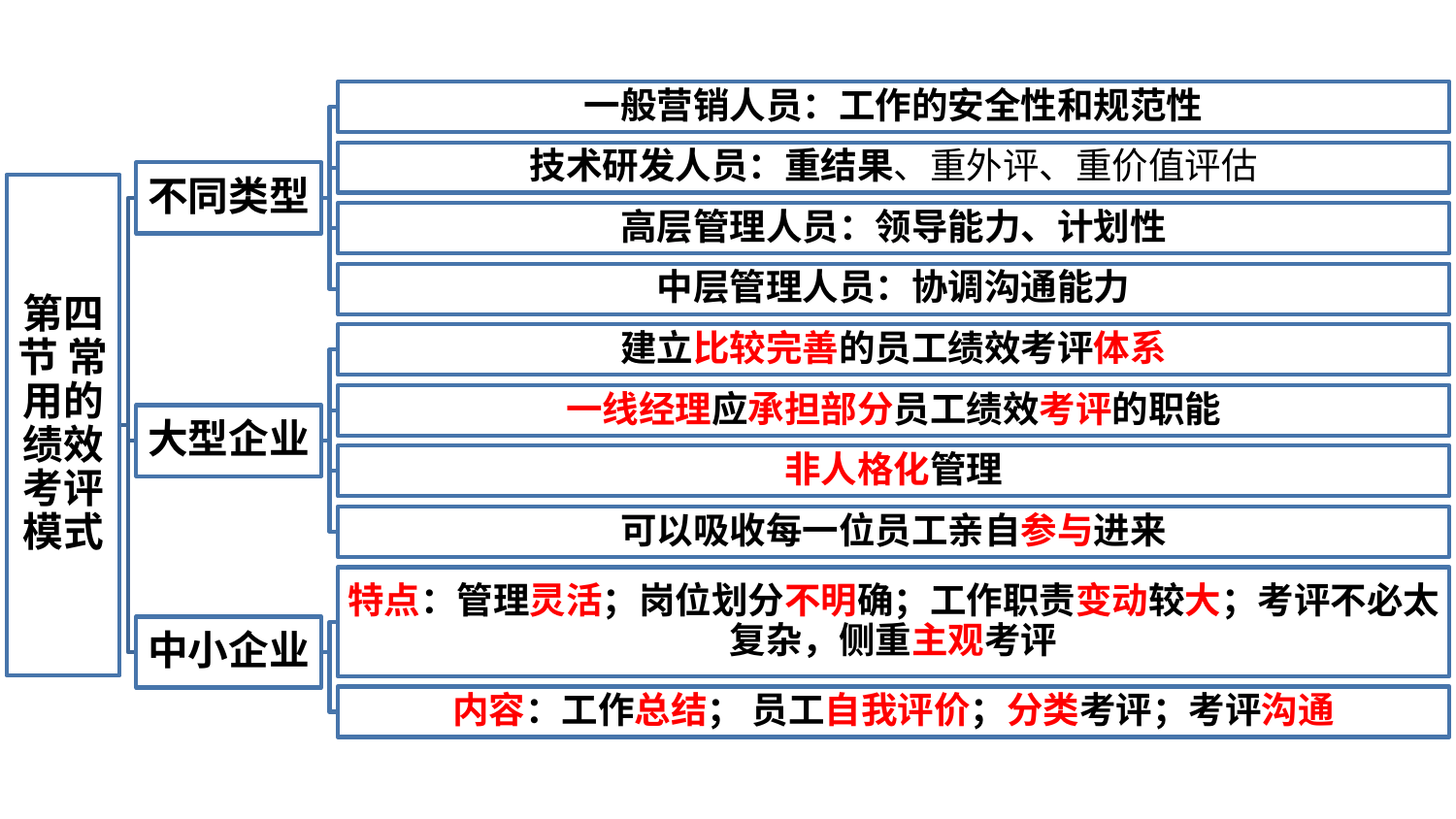

第四节 常用的绩效考评模式
不同类型
一般营销人员：工作的安全性和规范性
技术研发人员：重结果、重外评、重价值评估
高层管理人员：领导能力、计划性
中层管理人员：协调沟通能力
大型企业
建立比较完善的员工绩效考评体系
一线经理应承担部分员工绩效考评的职能
非人格化管理
可以吸收每一位员工亲自参与进来
中小企业
特点：管理灵活；岗位划分不明确；工作职责变动较大；考评不必太复杂，侧重主观考评
内容：工作总结； 员工自我评价；分类考评；考评沟通
多题型